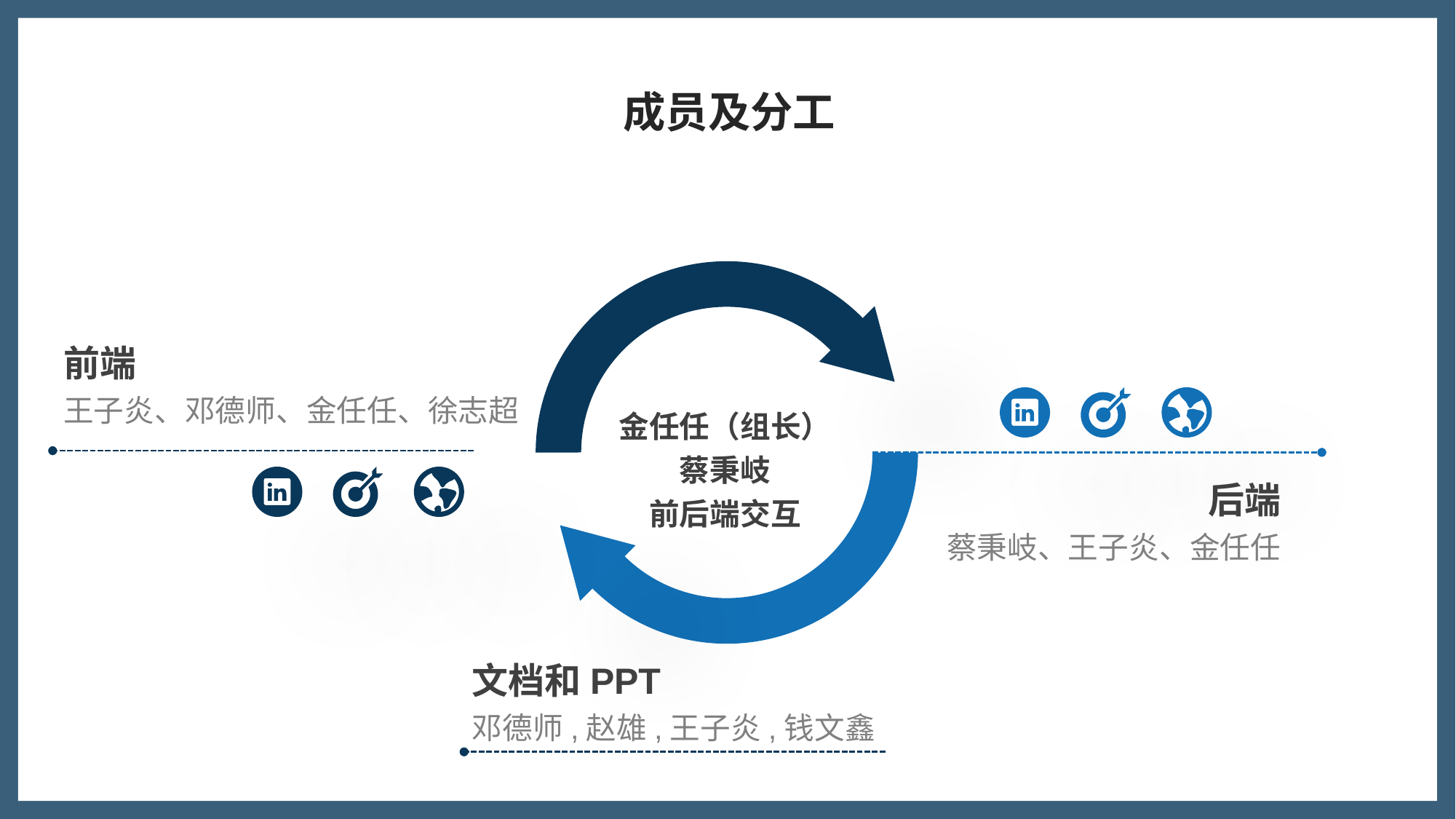

成员及分工

前端
王子炎、邓德师、金任任、徐志超

金任任（组长）
蔡秉岐
前后端交互
后端
蔡秉岐、王子炎、金任任

文档和PPT
邓德师,赵雄,王子炎,钱文鑫